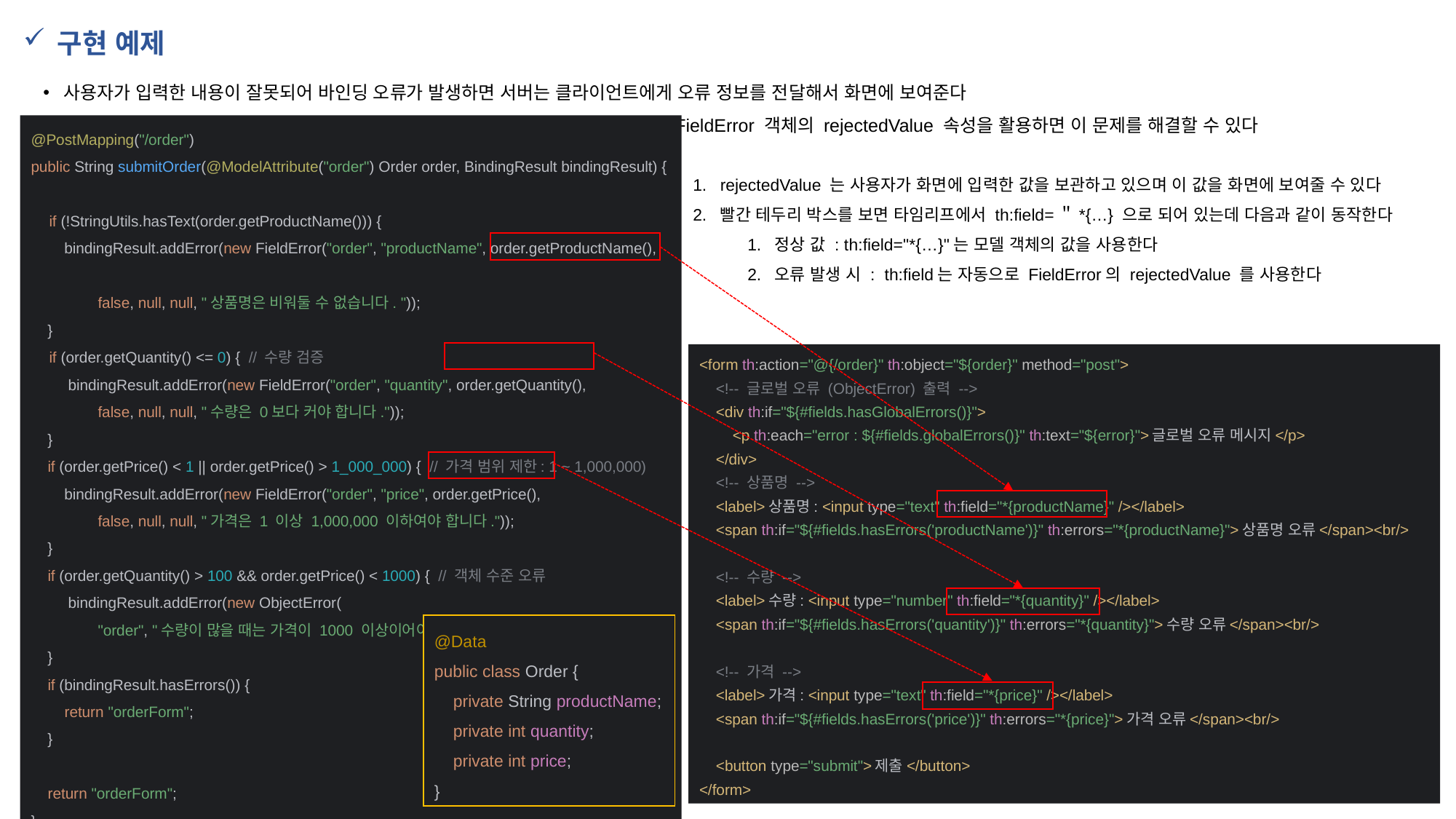

구현 예제
사용자가 입력한 내용이 잘못되어 바인딩 오류가 발생하면 서버는 클라이언트에게 오류 정보를 전달해서 화면에 보여준다
문제는 기존의 사용자 화면에 잘 못 입력한 내용까지 다 사라지게 된다는 것이다.  FieldError 객체의 rejectedValue 속성을 활용하면 이 문제를 해결할 수 있다
@PostMapping("/order")
public String submitOrder(@ModelAttribute("order") Order order, BindingResult bindingResult) {
  if (!StringUtils.hasText(order.getProductName())) {
        bindingResult.addError(new FieldError("order", "productName", order.getProductName(),
                false, null, null, "상품명은 비워둘 수 없습니다. "));
    }
  if (order.getQuantity() <= 0) {  // 수량 검증
        bindingResult.addError(new FieldError("order", "quantity", order.getQuantity(),
                false, null, null, "수량은 0보다 커야 합니다."));
    }
    if (order.getPrice() < 1 || order.getPrice() > 1_000_000) {  // 가격 범위 제한: 1 ~ 1,000,000)
        bindingResult.addError(new FieldError("order", "price", order.getPrice(),
                false, null, null, "가격은 1 이상 1,000,000 이하여야 합니다."));
    }
    if (order.getQuantity() > 100 && order.getPrice() < 1000) {  // 객체 수준 오류
        bindingResult.addError(new ObjectError(
                "order", "수량이 많을 때는 가격이 1000 이상이어야 합니다.“ ));
    }
    if (bindingResult.hasErrors()) {
        return "orderForm";
    }
    return "orderForm";
}
rejectedValue 는 사용자가 화면에 입력한 값을 보관하고 있으며 이 값을 화면에 보여줄 수 있다
빨간 테두리 박스를 보면 타임리프에서 th:field=＂*{…} 으로 되어 있는데 다음과 같이 동작한다
정상 값 : th:field="*{…}"는 모델 객체의 값을 사용한다
오류 발생 시 :  th:field는 자동으로 FieldError의 rejectedValue 를 사용한다

<form th:action="@{/order}" th:object="${order}" method="post">
    <!-- 글로벌 오류 (ObjectError) 출력 -->
    <div th:if="${#fields.hasGlobalErrors()}">
        <p th:each="error : ${#fields.globalErrors()}" th:text="${error}">글로벌 오류 메시지</p>
    </div>
    <!-- 상품명 -->
    <label>상품명: <input type="text" th:field="*{productName}" /></label>
    <span th:if="${#fields.hasErrors('productName')}" th:errors="*{productName}">상품명 오류</span><br/>
    <!-- 수량 -->
    <label>수량: <input type="number" th:field="*{quantity}" /></label>
    <span th:if="${#fields.hasErrors('quantity')}" th:errors="*{quantity}">수량 오류</span><br/>
    <!-- 가격 -->
    <label>가격: <input type="text" th:field="*{price}" /></label>
    <span th:if="${#fields.hasErrors('price')}" th:errors="*{price}">가격 오류</span><br/>
    <button type="submit">제출</button>
</form>

@Data
public class Order {
    private String productName;
    private int quantity;
    private int price;
}